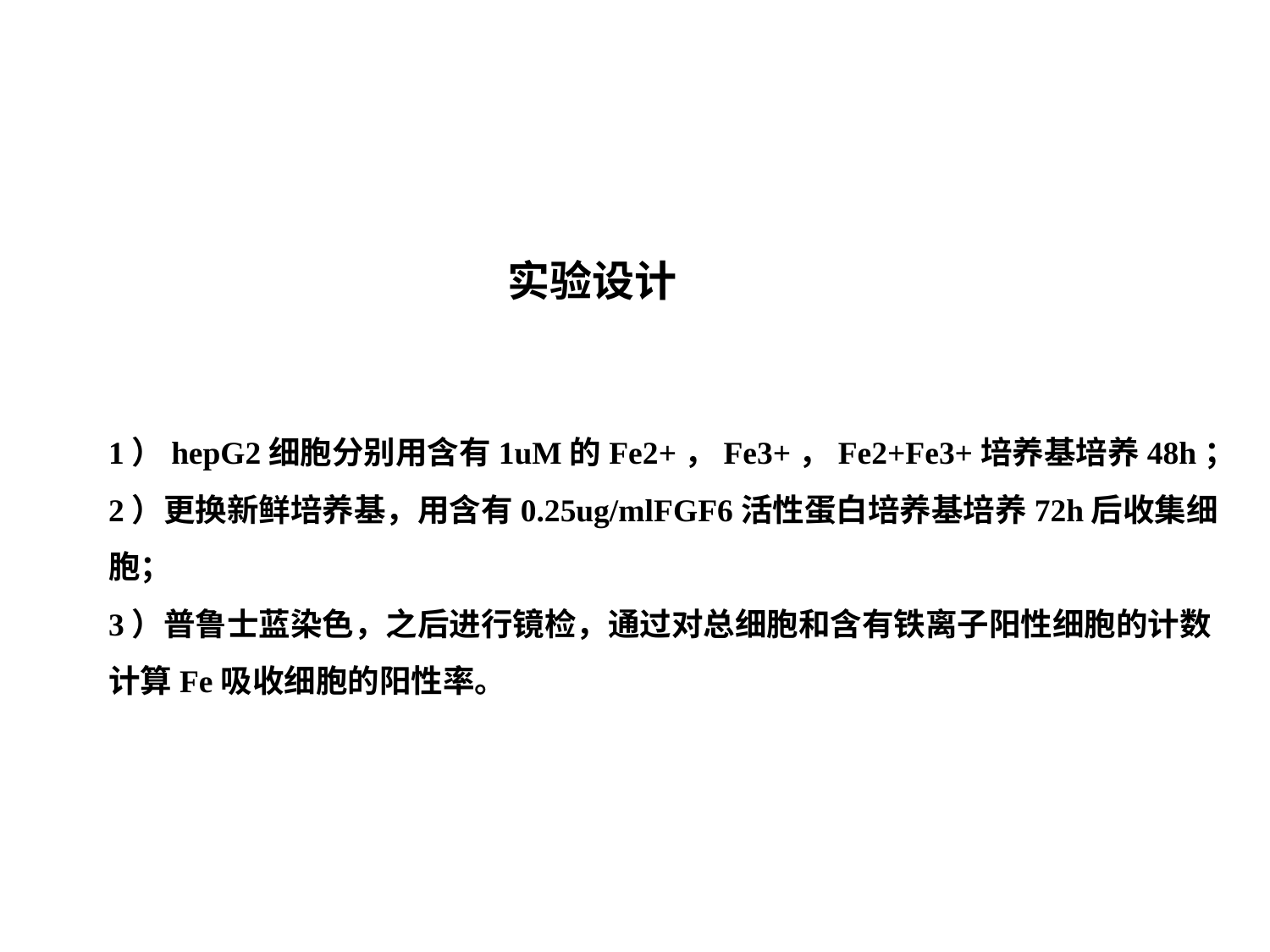

实验设计
1）hepG2细胞分别用含有1uM的Fe2+，Fe3+，Fe2+Fe3+培养基培养48h；
2）更换新鲜培养基，用含有0.25ug/mlFGF6活性蛋白培养基培养72h后收集细胞；
3）普鲁士蓝染色，之后进行镜检，通过对总细胞和含有铁离子阳性细胞的计数计算Fe吸收细胞的阳性率。